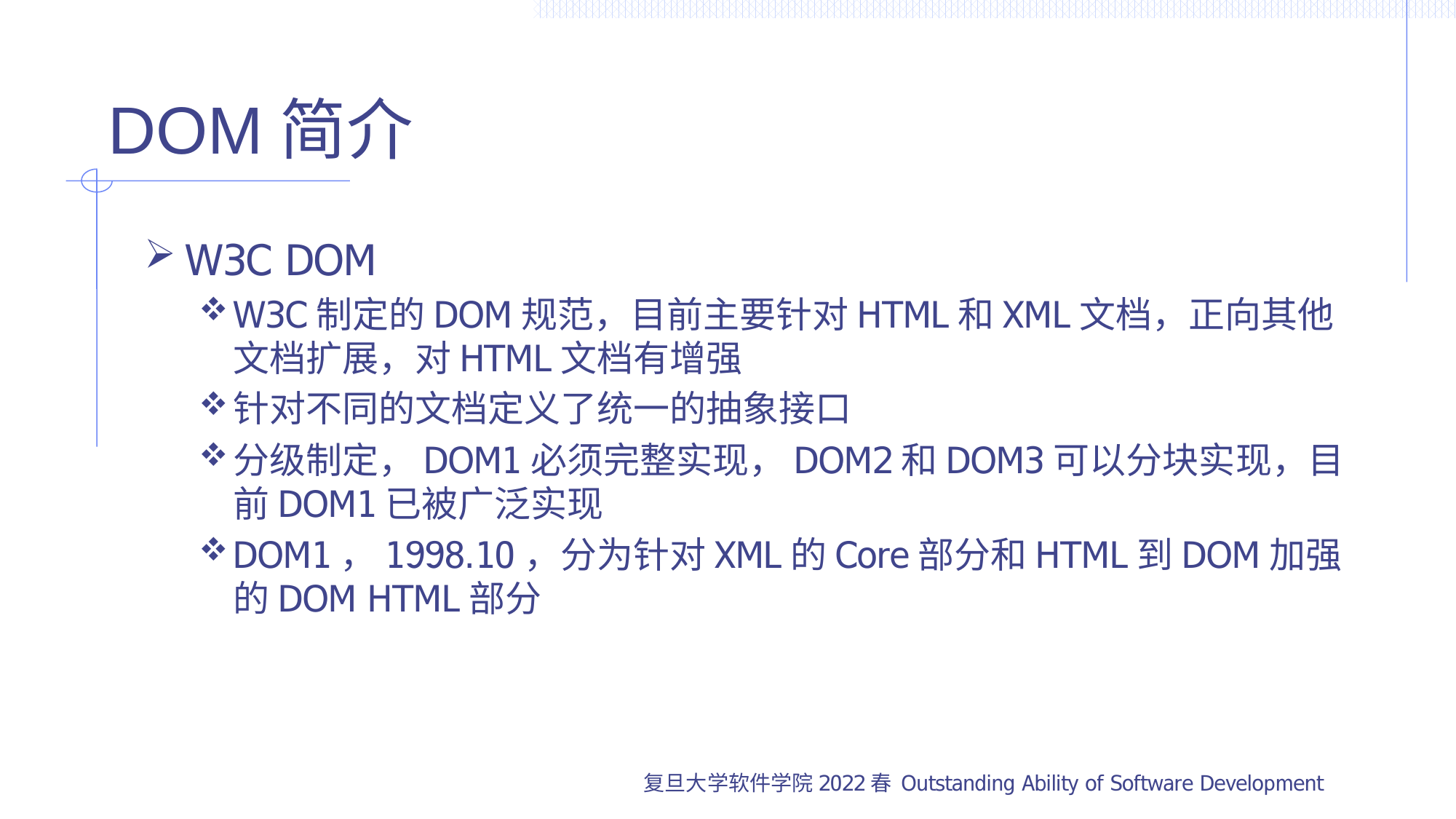

# DOM简介
W3C DOM
W3C制定的DOM规范，目前主要针对HTML和XML文档，正向其他文档扩展，对HTML文档有增强
针对不同的文档定义了统一的抽象接口
分级制定，DOM1必须完整实现，DOM2和DOM3可以分块实现，目前DOM1已被广泛实现
DOM1，1998.10，分为针对XML的Core部分和HTML到DOM加强的DOM HTML部分